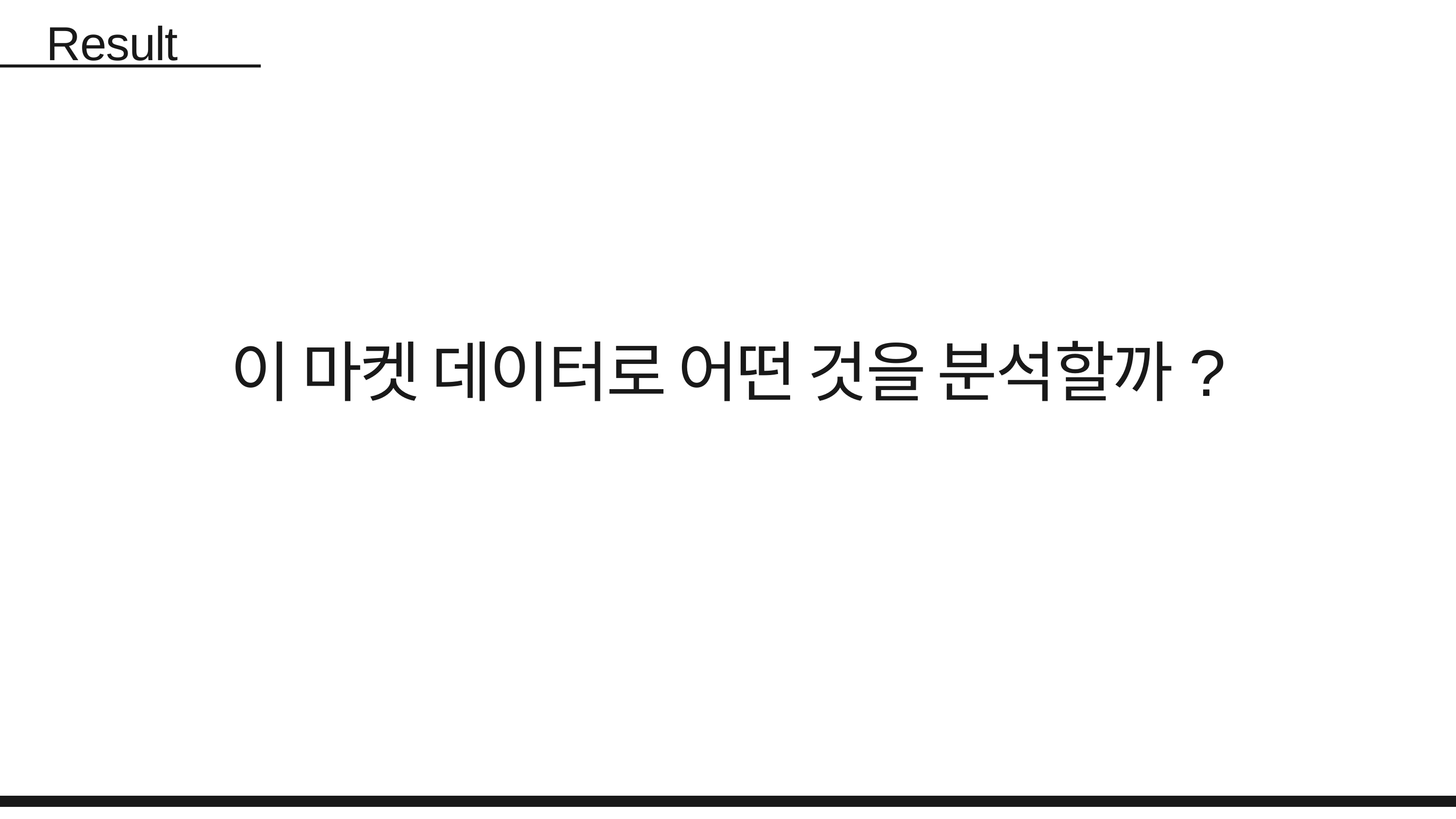

Result

이 마켓 데이터로 어떤 것을 분석할까?